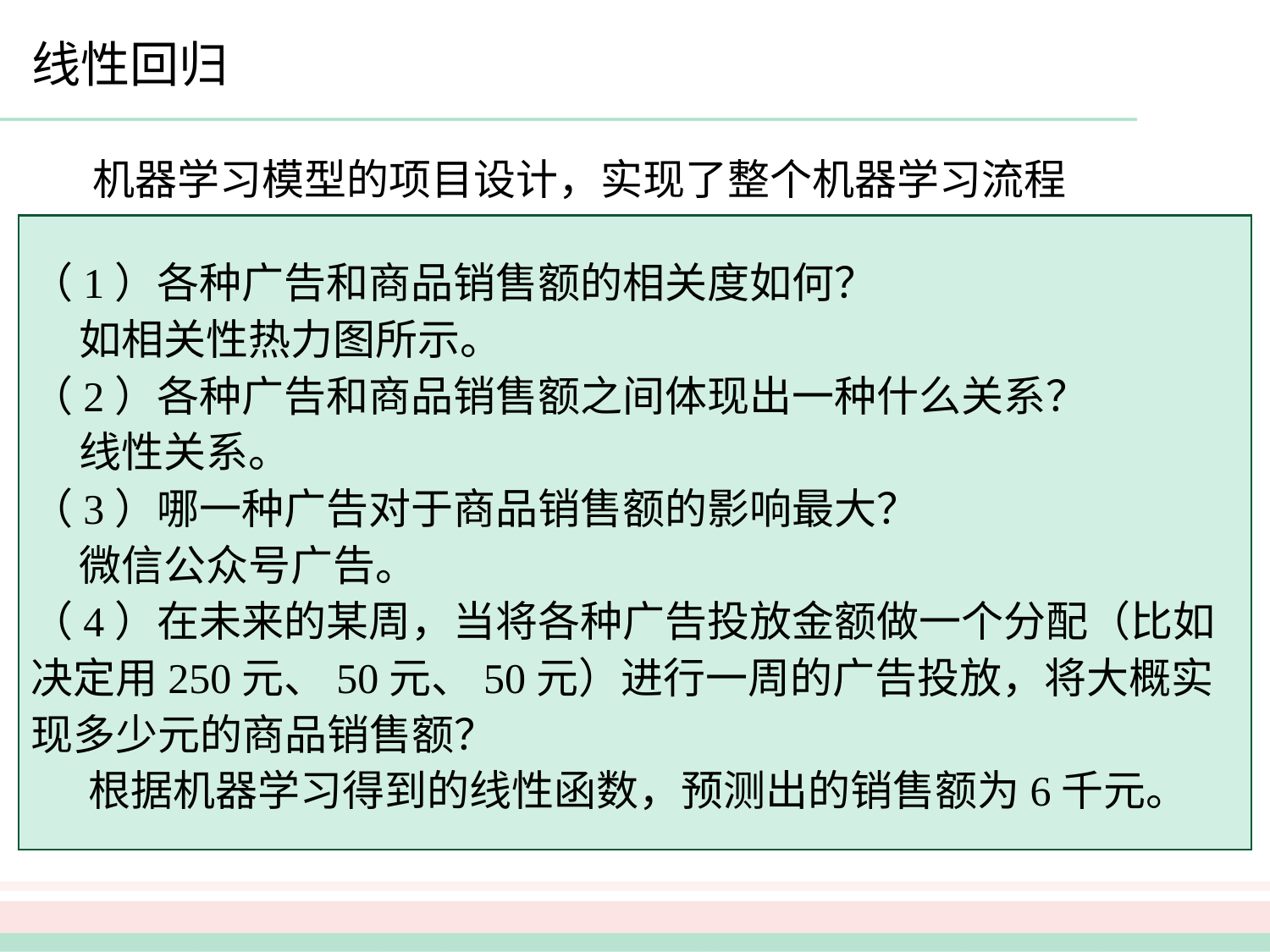

线性回归
机器学习模型的项目设计，实现了整个机器学习流程
（1）各种广告和商品销售额的相关度如何？
    如相关性热力图所示。
（2）各种广告和商品销售额之间体现出一种什么关系？
    线性关系。
（3）哪一种广告对于商品销售额的影响最大？
    微信公众号广告。
（4）在未来的某周，当将各种广告投放金额做一个分配（比如决定用250元、50元、50元）进行一周的广告投放，将大概实现多少元的商品销售额？
     根据机器学习得到的线性函数，预测出的销售额为6千元。